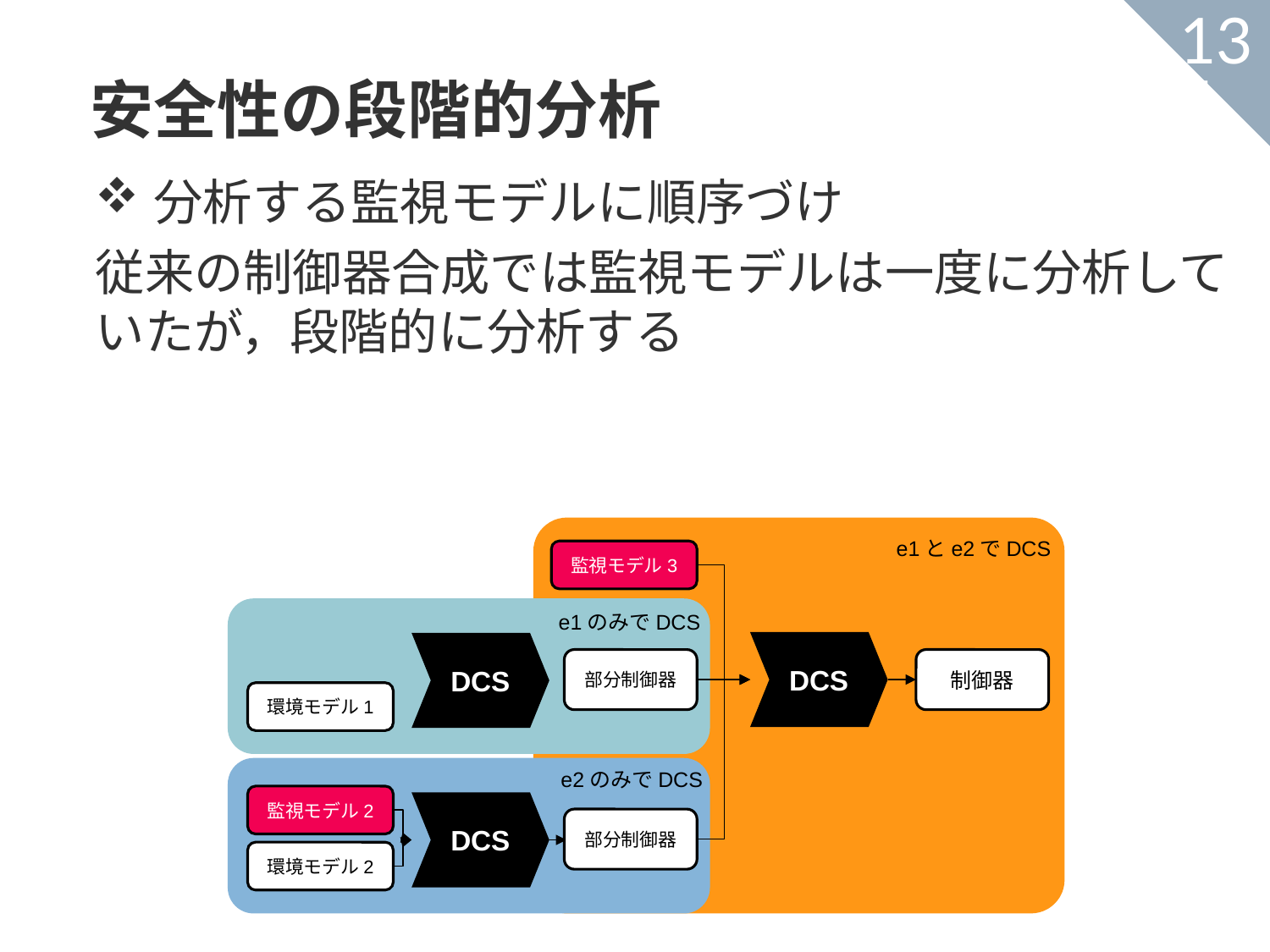

安全性の段階的分析
134

分析する監視モデルに順序づけ
従来の制御器合成では監視モデルは一度に分析していたが，段階的に分析する

e1とe2でDCS
監視モデル3

e1のみでDCS
DCS
DCS
制御器
部分制御器
環境モデル1

e2のみでDCS
監視モデル2
DCS
部分制御器
環境モデル2